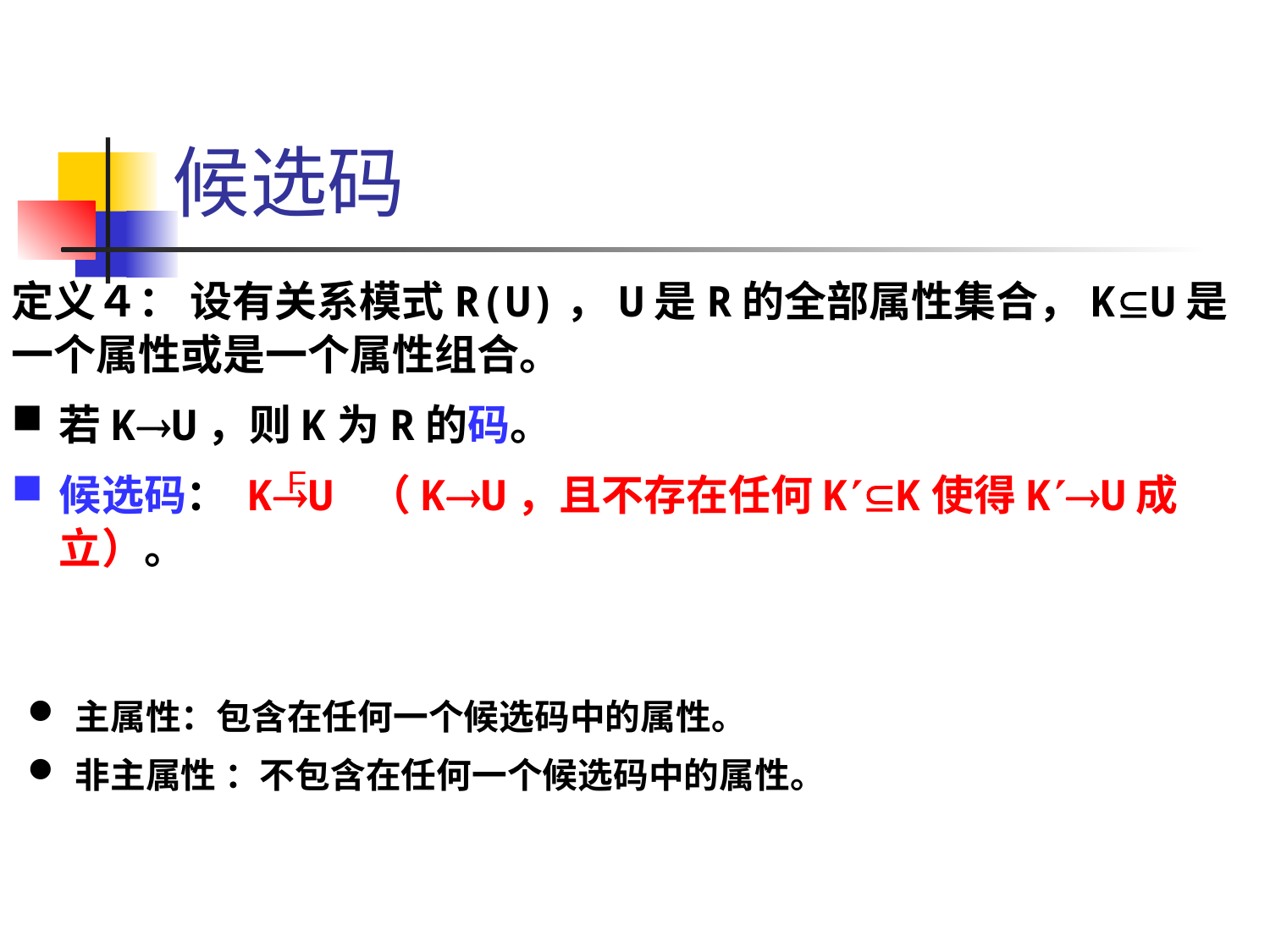

# 候选码
定义４： 设有关系模式R(U)，U是R的全部属性集合，K⊆U是一个属性或是一个属性组合。
若K→U，则K为R的码。
候选码： K→U （K→U，且不存在任何K′⊆K使得K′→U成立）。

F
主属性：包含在任何一个候选码中的属性。
非主属性 ：不包含在任何一个候选码中的属性。